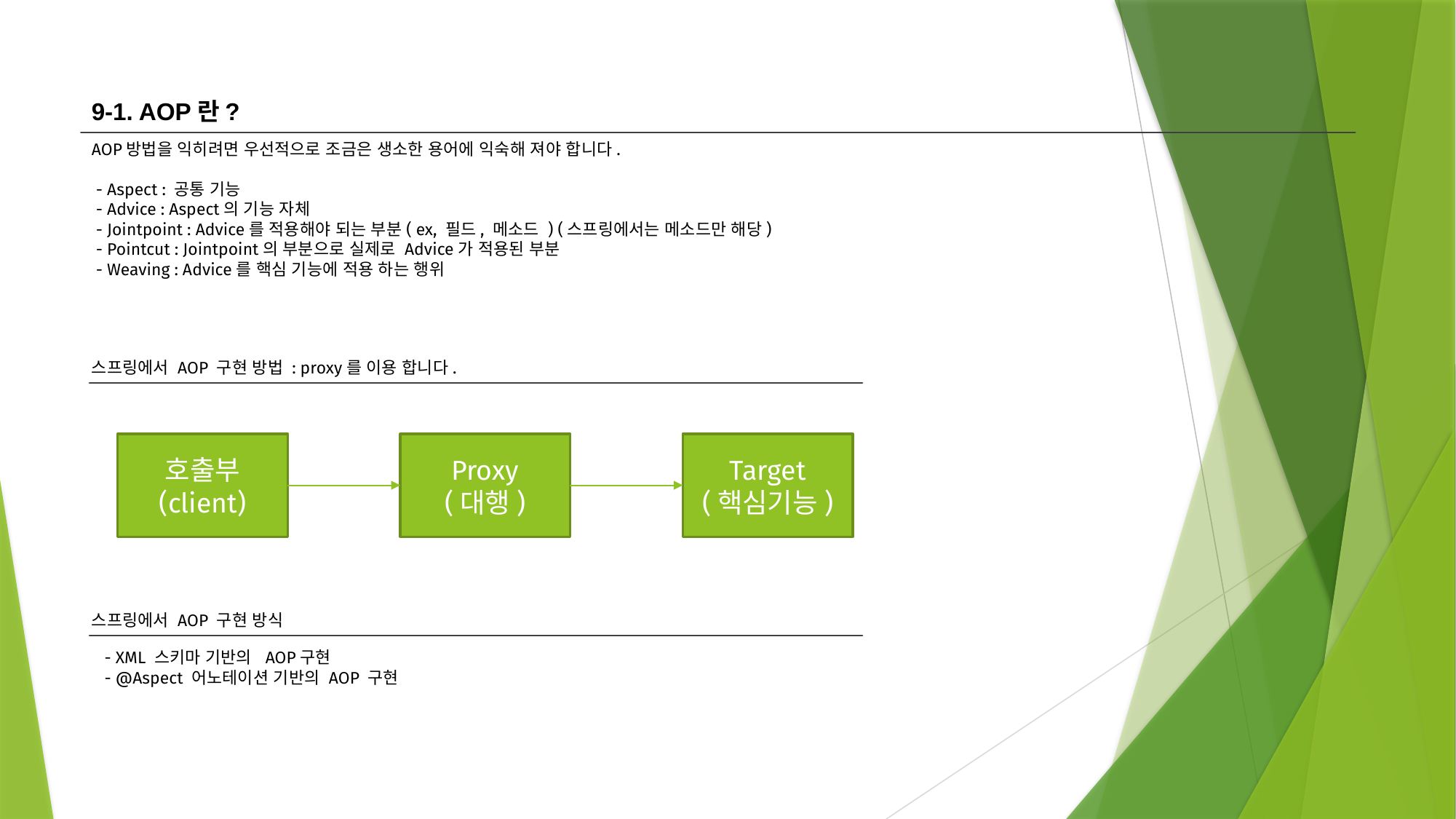

9-1. AOP란?
AOP방법을 익히려면 우선적으로 조금은 생소한 용어에 익숙해 져야 합니다.

 - Aspect : 공통 기능
 - Advice : Aspect의 기능 자체
 - Jointpoint : Advice를 적용해야 되는 부분( ex, 필드, 메소드 ) (스프링에서는 메소드만 해당)
 - Pointcut : Jointpoint의 부분으로 실제로 Advice가 적용된 부분
 - Weaving : Advice를 핵심 기능에 적용 하는 행위
스프링에서 AOP 구현 방법 : proxy를 이용 합니다.
Target
(핵심기능)
Proxy
(대행)
호출부
(client)
스프링에서 AOP 구현 방식
 - XML 스키마 기반의  AOP구현
 - @Aspect 어노테이션 기반의 AOP 구현